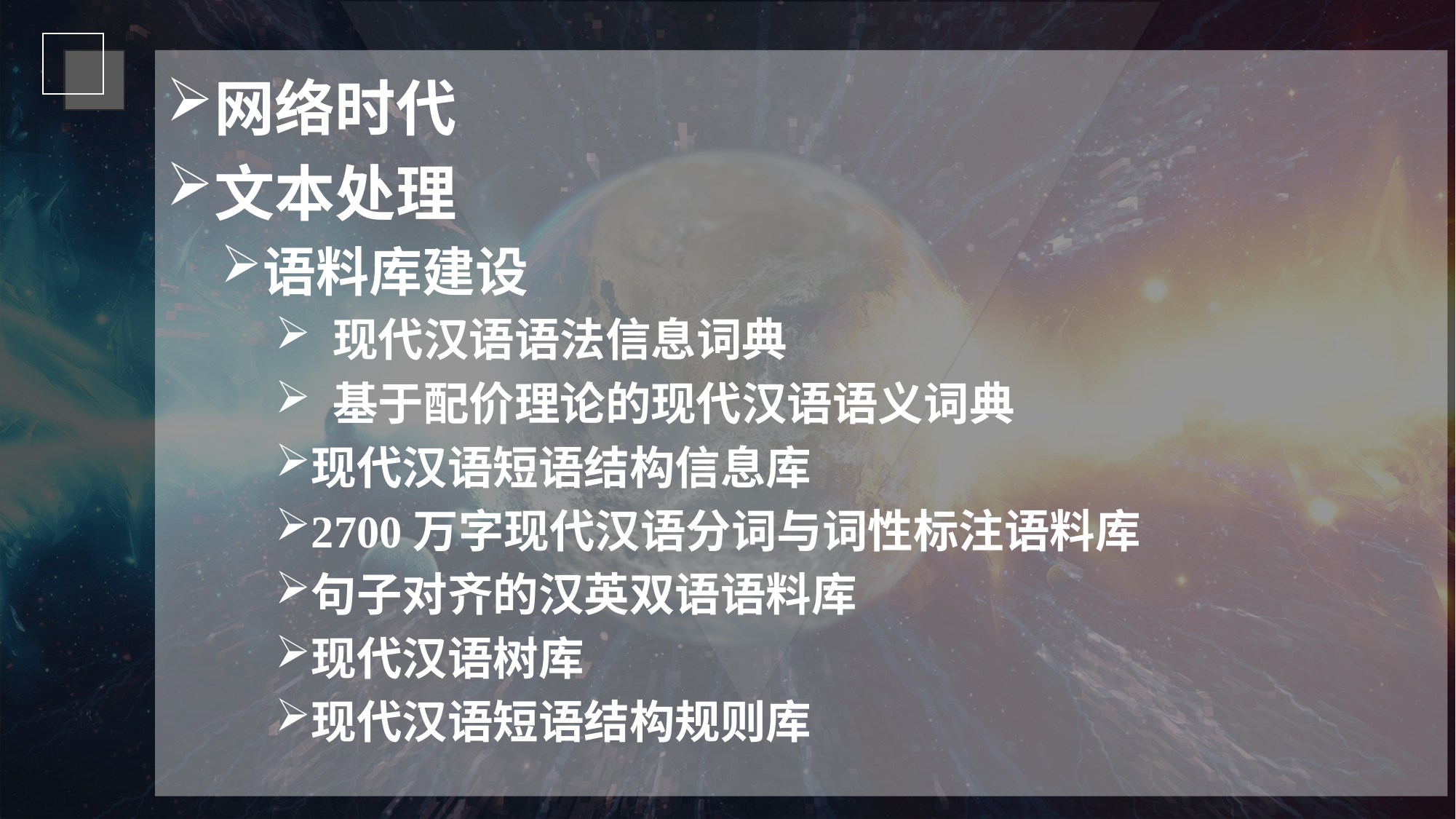

网络时代
文本处理
语料库建设
 现代汉语语法信息词典
 基于配价理论的现代汉语语义词典
现代汉语短语结构信息库
2700万字现代汉语分词与词性标注语料库
句子对齐的汉英双语语料库
现代汉语树库
现代汉语短语结构规则库